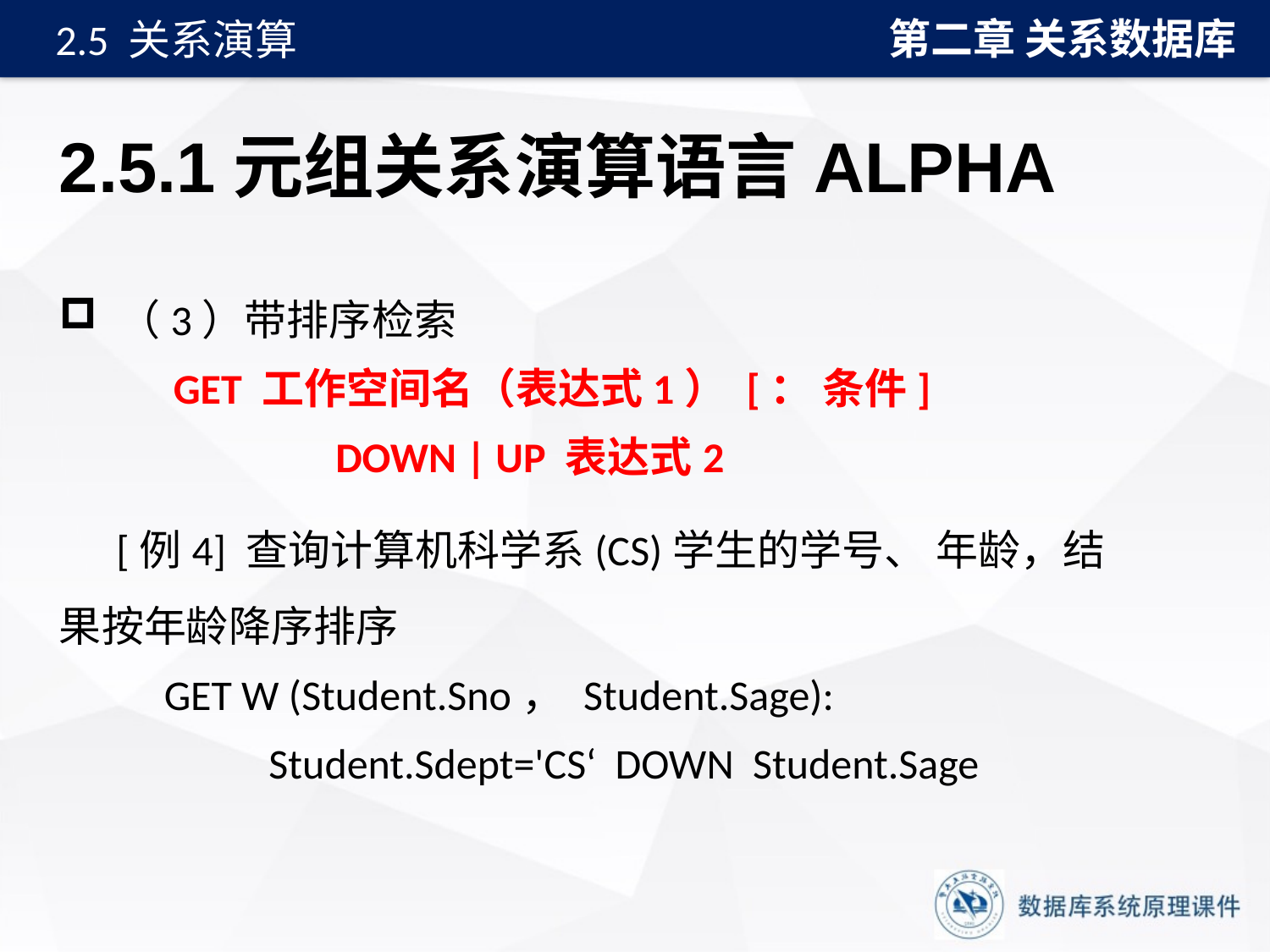

第二章 关系数据库
2.5 关系演算
# 2.5.1元组关系演算语言ALPHA
 （3）带排序检索
            GET 工作空间名（表达式1） [： 条件]
                             DOWN | UP 表达式2
      [例4] 查询计算机科学系(CS)学生的学号、 年龄，结果按年龄降序排序
           GET W (Student.Sno， Student.Sage):
                      Student.Sdept='CS‘  DOWN  Student.Sage